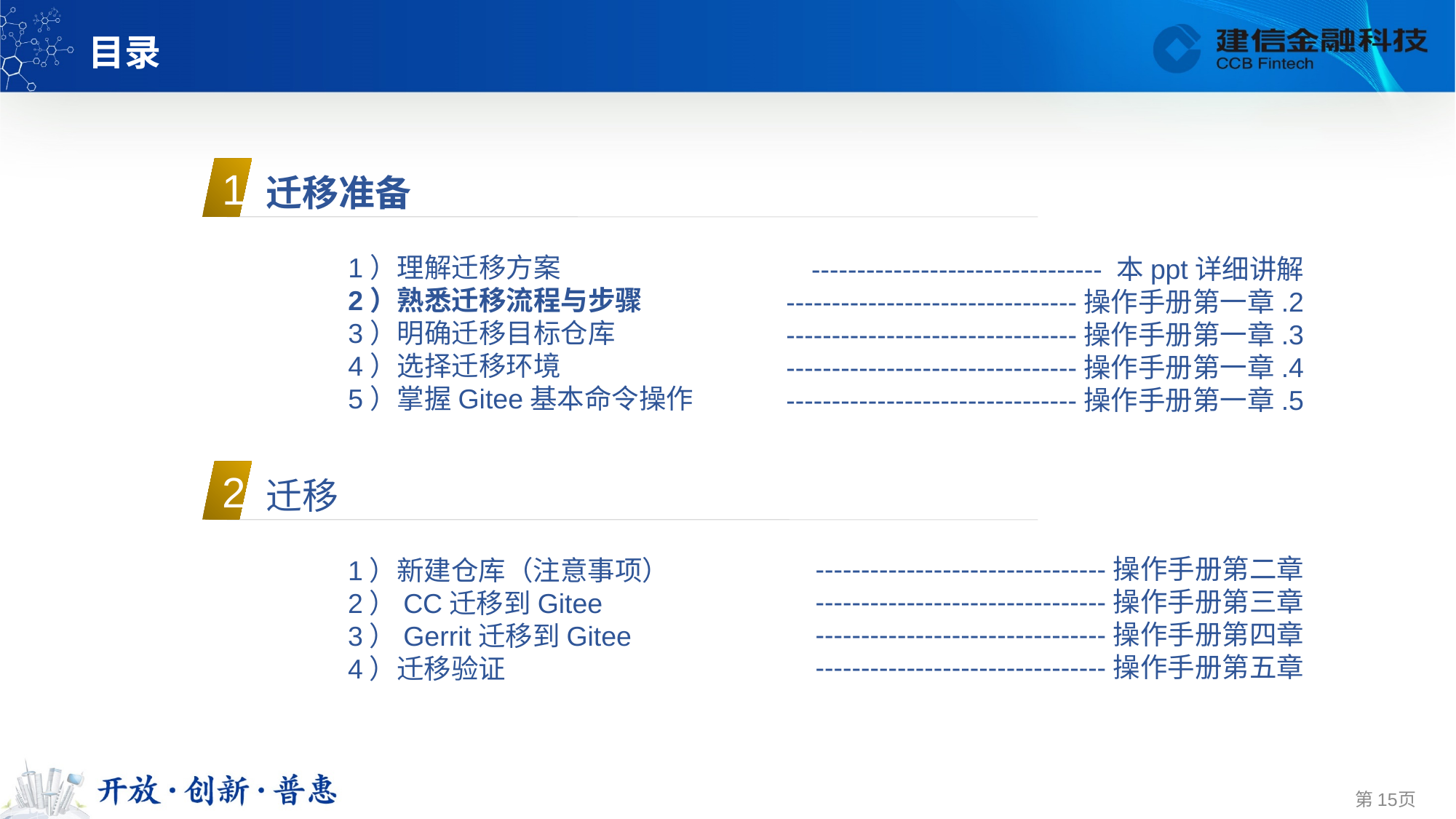

目录
迁移准备
1
1）理解迁移方案
2）熟悉迁移流程与步骤
3）明确迁移目标仓库
4）选择迁移环境
5）掌握Gitee基本命令操作
-------------------------------- 本ppt详细讲解
--------------------------------操作手册第一章.2
--------------------------------操作手册第一章.3
--------------------------------操作手册第一章.4
--------------------------------操作手册第一章.5
迁移
2
--------------------------------操作手册第二章
--------------------------------操作手册第三章
--------------------------------操作手册第四章
--------------------------------操作手册第五章
1）新建仓库（注意事项）
2）CC迁移到Gitee
3）Gerrit迁移到Gitee
4）迁移验证